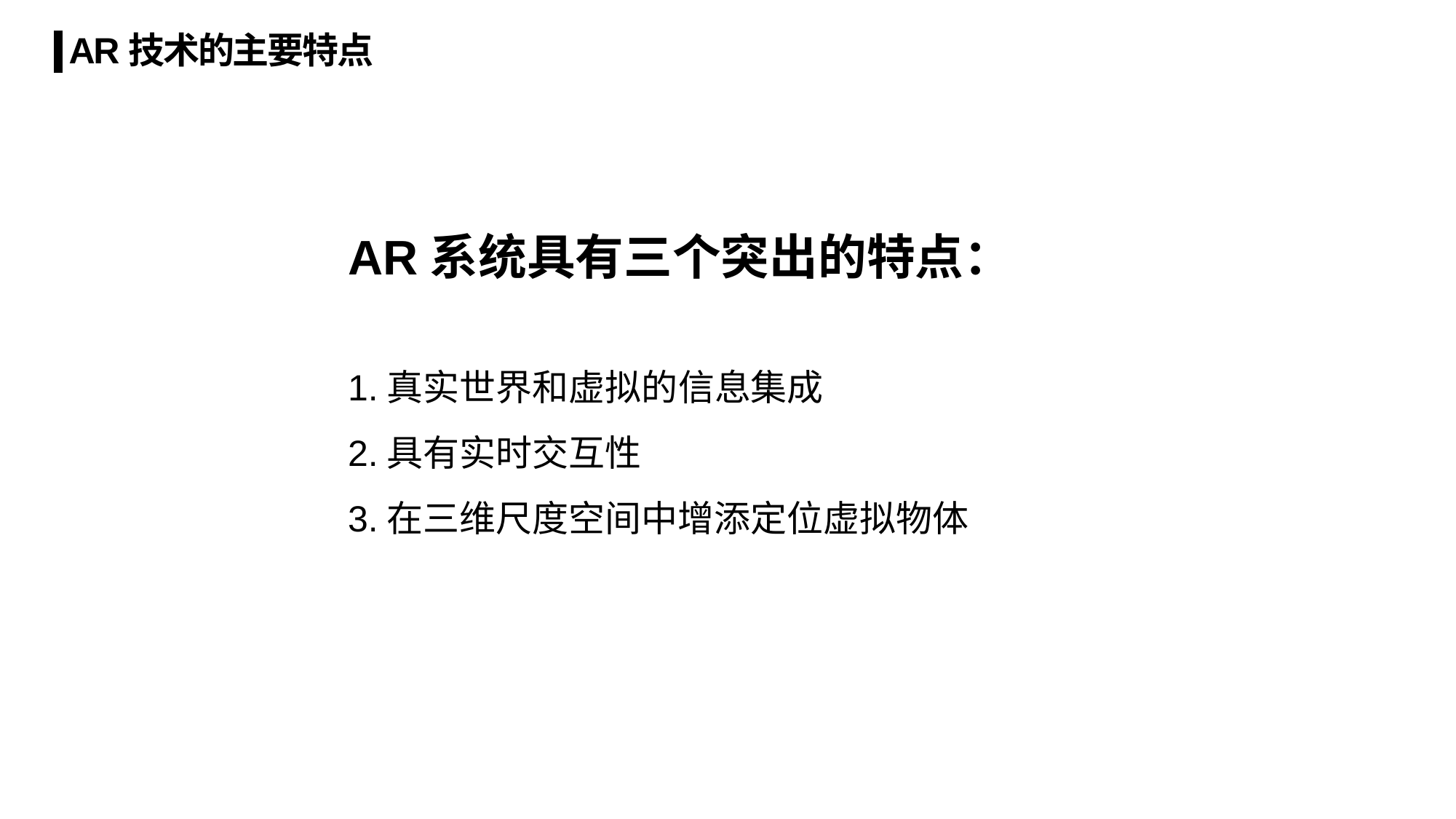

AR技术的主要特点
AR系统具有三个突出的特点：

1.真实世界和虚拟的信息集成
2.具有实时交互性
3.在三维尺度空间中增添定位虚拟物体
GRUCHU – Customer Interview Presentation